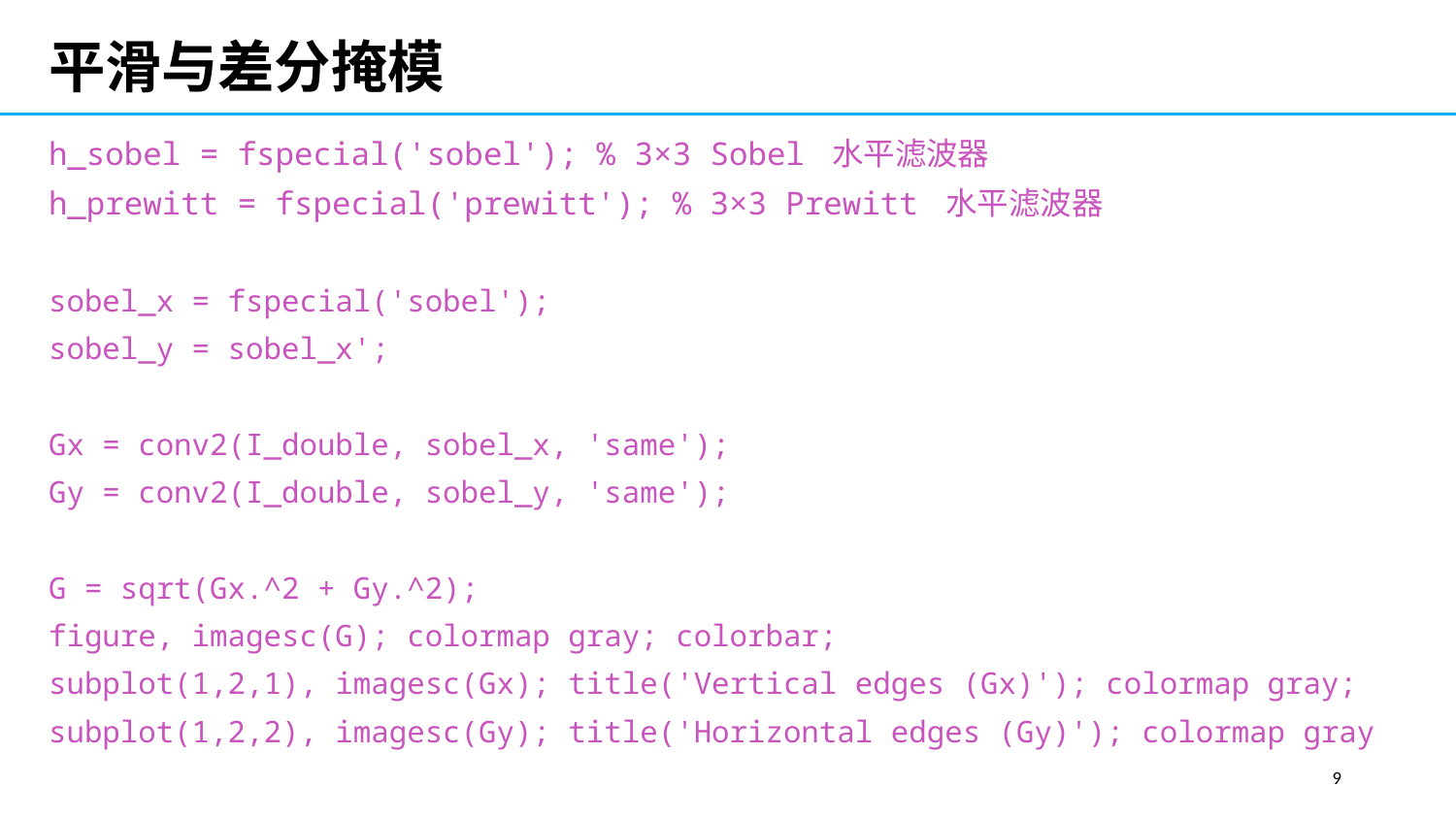

# 平滑与差分掩模
h_sobel = fspecial('sobel'); % 3×3 Sobel 水平滤波器
h_prewitt = fspecial('prewitt'); % 3×3 Prewitt 水平滤波器

sobel_x = fspecial('sobel');
sobel_y = sobel_x';

Gx = conv2(I_double, sobel_x, 'same');
Gy = conv2(I_double, sobel_y, 'same');

G = sqrt(Gx.^2 + Gy.^2);
figure, imagesc(G); colormap gray; colorbar;
subplot(1,2,1), imagesc(Gx); title('Vertical edges (Gx)'); colormap gray;
subplot(1,2,2), imagesc(Gy); title('Horizontal edges (Gy)'); colormap gray

9